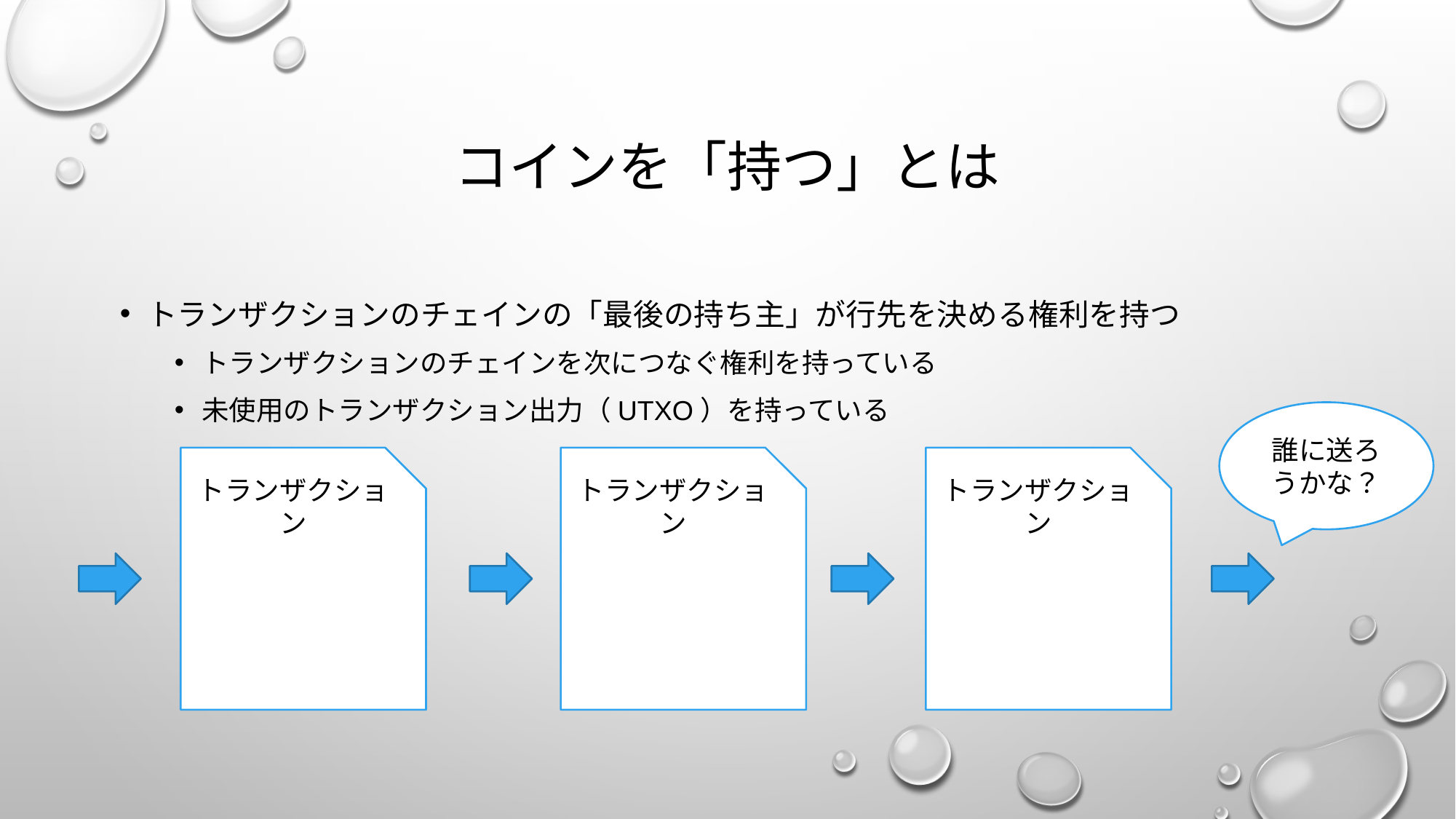

# コインを「持つ」とは
トランザクションのチェインの「最後の持ち主」が行先を決める権利を持つ
トランザクションのチェインを次につなぐ権利を持っている
未使用のトランザクション出力（UTXO）を持っている
誰に送ろうかな？
トランザクション
トランザクション
トランザクション